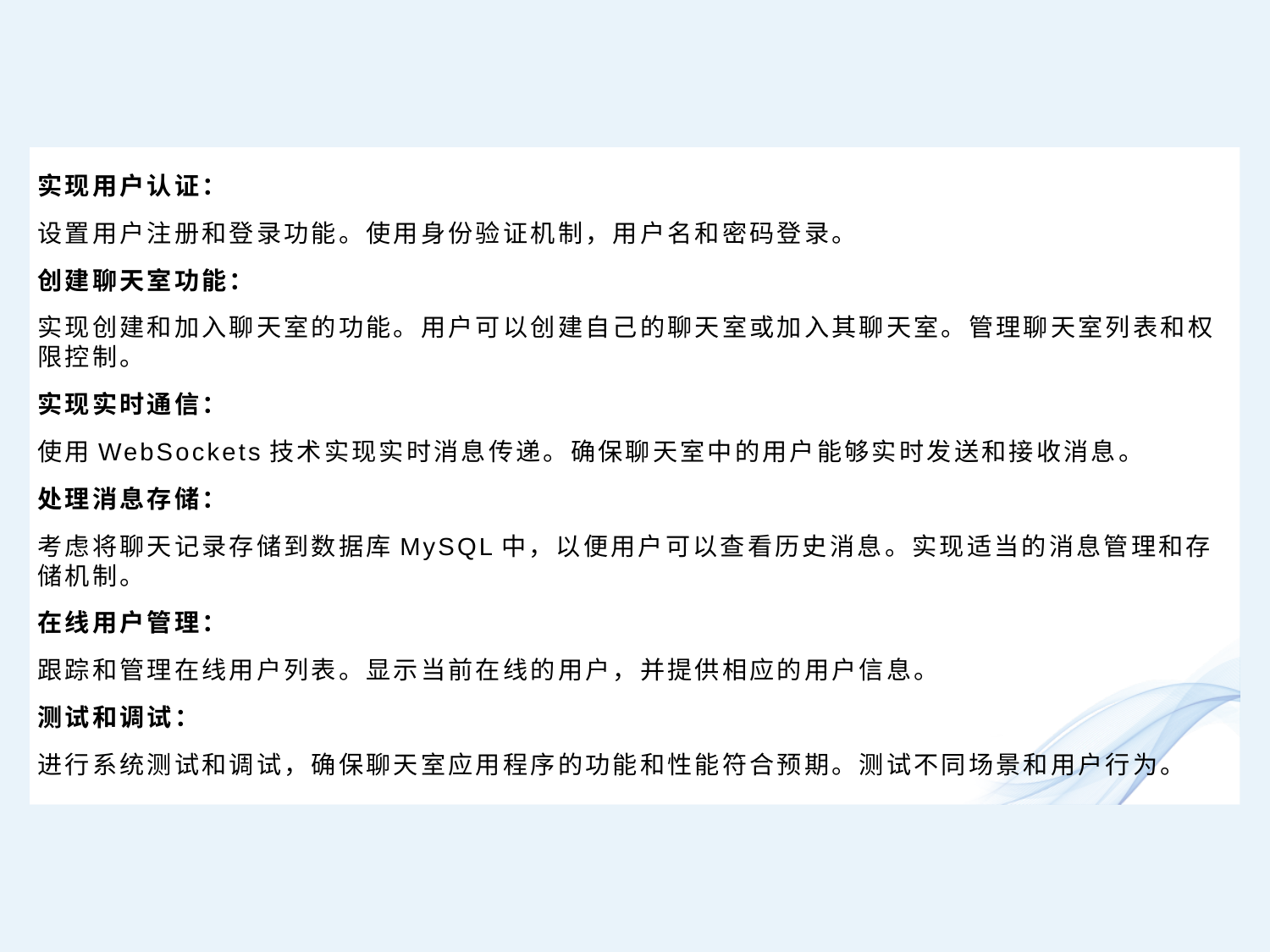

实现用户认证：
设置用户注册和登录功能。使用身份验证机制，用户名和密码登录。
创建聊天室功能：
实现创建和加入聊天室的功能。用户可以创建自己的聊天室或加入其聊天室。管理聊天室列表和权限控制。
实现实时通信：
使用WebSockets技术实现实时消息传递。确保聊天室中的用户能够实时发送和接收消息。
处理消息存储：
考虑将聊天记录存储到数据库MySQL中，以便用户可以查看历史消息。实现适当的消息管理和存储机制。
在线用户管理：
跟踪和管理在线用户列表。显示当前在线的用户，并提供相应的用户信息。
测试和调试：
进行系统测试和调试，确保聊天室应用程序的功能和性能符合预期。测试不同场景和用户行为。